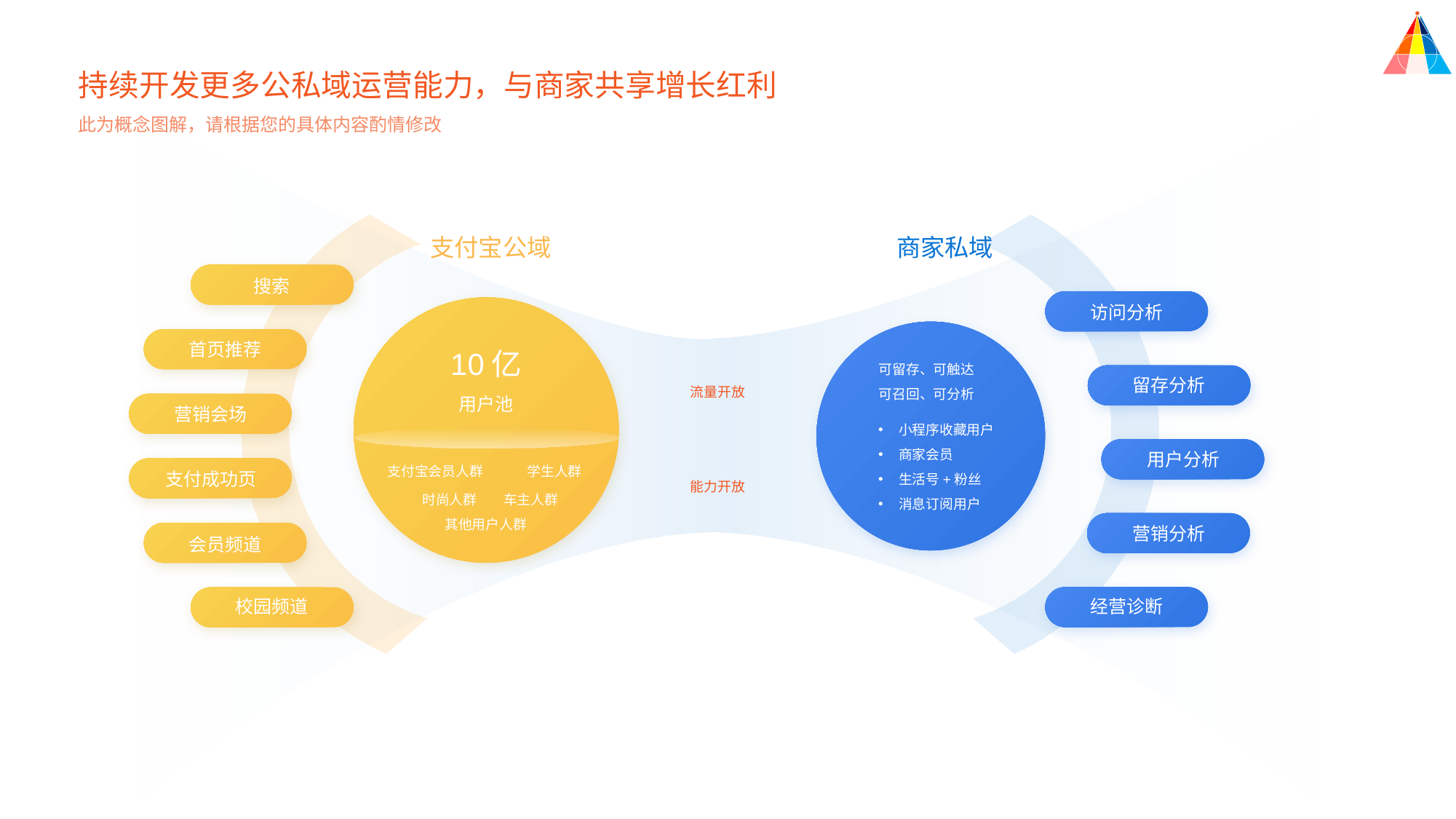

持续开发更多公私域运营能力，与商家共享增长红利
此为概念图解，请根据您的具体内容酌情修改

支付宝公域
商家私域

搜索
首页推荐
营销会场
支付成功页
会员频道
校园频道

访问分析

10亿
用户池

可留存、可触达
可召回、可分析
留存分析
流量开放
小程序收藏用户
商家会员
生活号+粉丝
消息订阅用户

用户分析
支付宝会员人群
学生人群
能力开放
时尚人群
车主人群
其他用户人群
营销分析
经营诊断